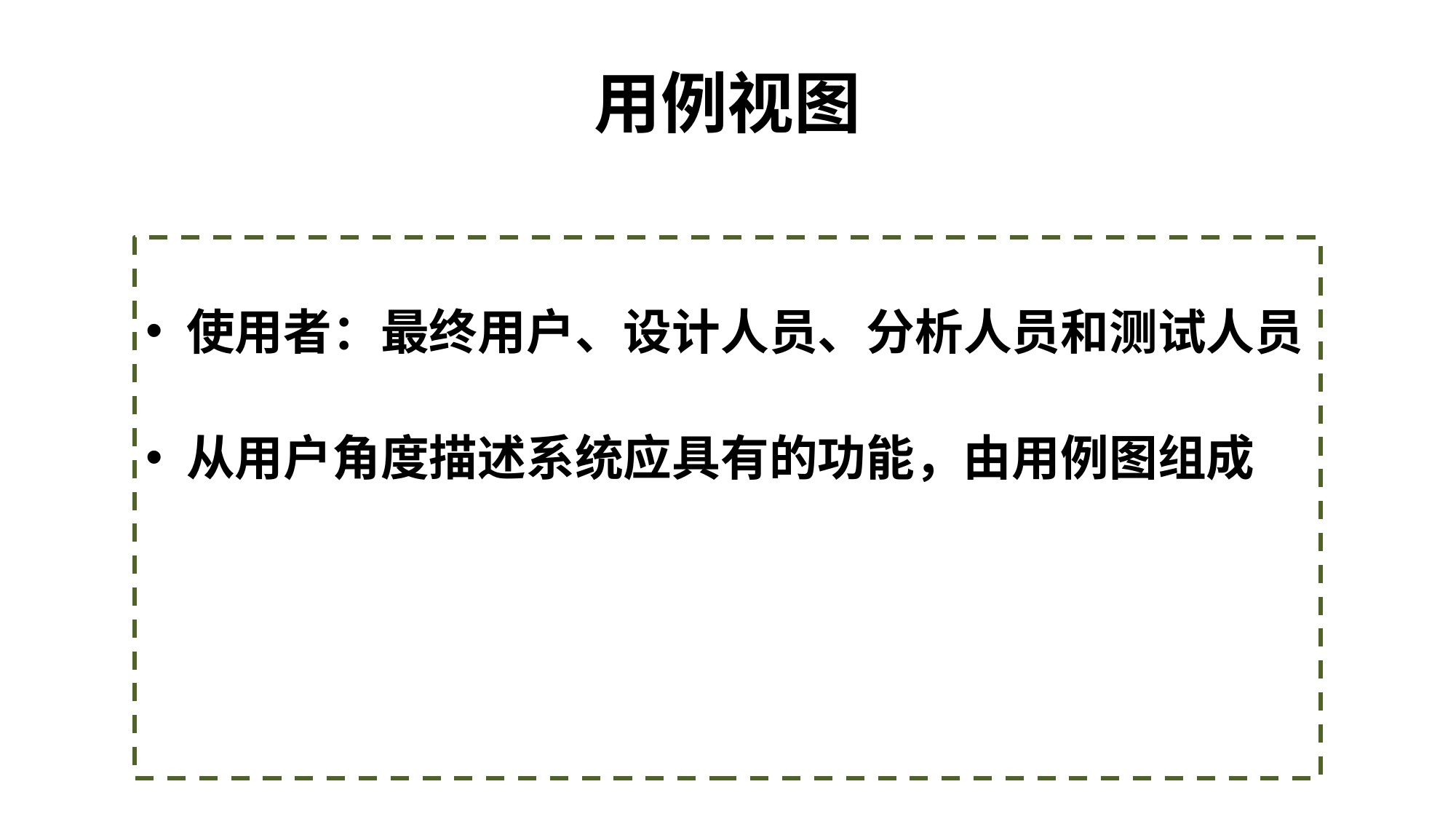

# 用例视图
使用者：最终用户、设计人员、分析人员和测试人员
从用户角度描述系统应具有的功能，由用例图组成